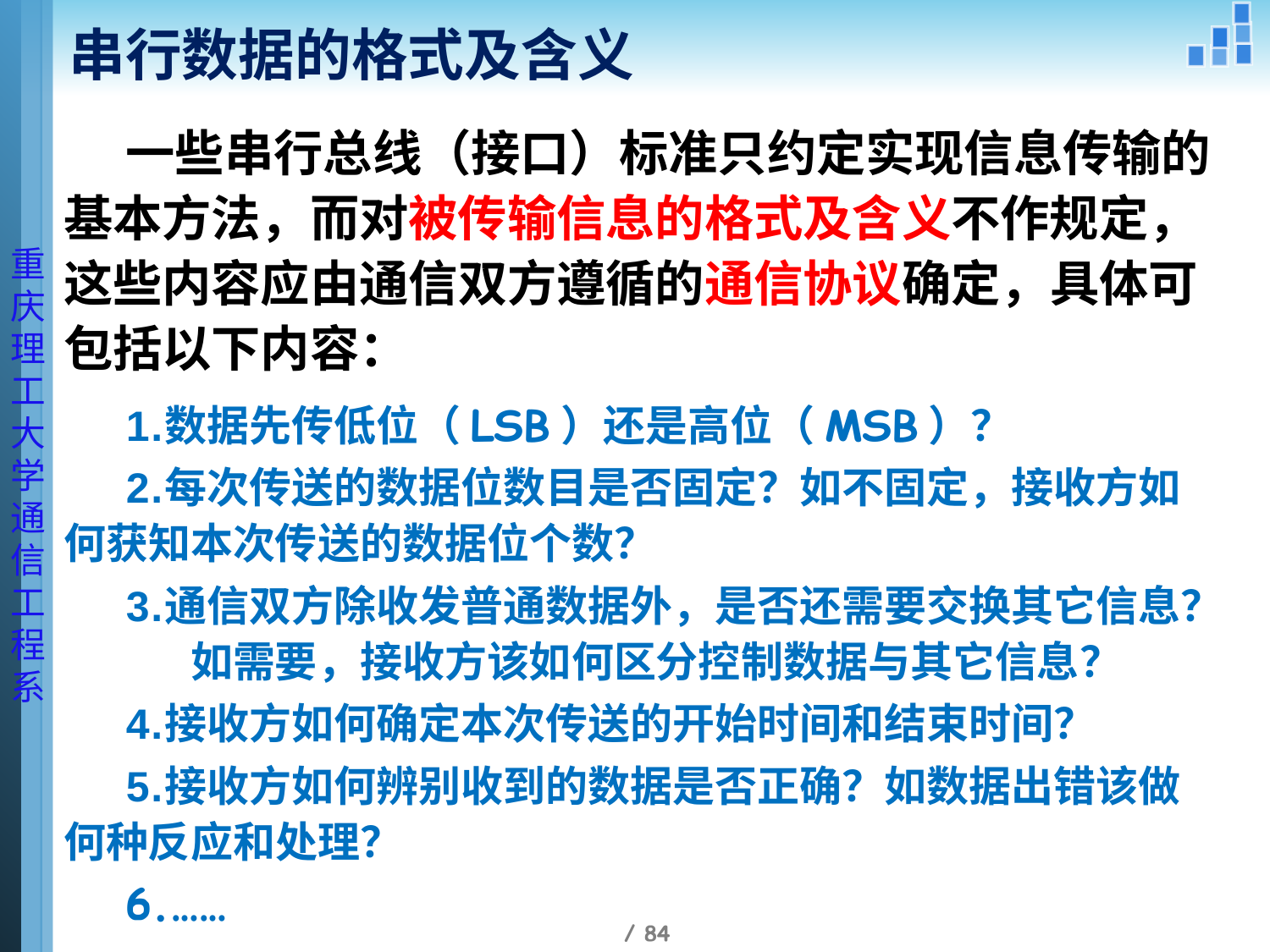

# 串行数据的格式及含义
一些串行总线（接口）标准只约定实现信息传输的基本方法，而对被传输信息的格式及含义不作规定，这些内容应由通信双方遵循的通信协议确定，具体可包括以下内容：
数据先传低位（LSB）还是高位（MSB）？
每次传送的数据位数目是否固定？如不固定，接收方如	何获知本次传送的数据位个数？
通信双方除收发普通数据外，是否还需要交换其它信息？	如需要，接收方该如何区分控制数据与其它信息？
接收方如何确定本次传送的开始时间和结束时间？
接收方如何辨别收到的数据是否正确？如数据出错该做	何种反应和处理？
……
61
/ 84